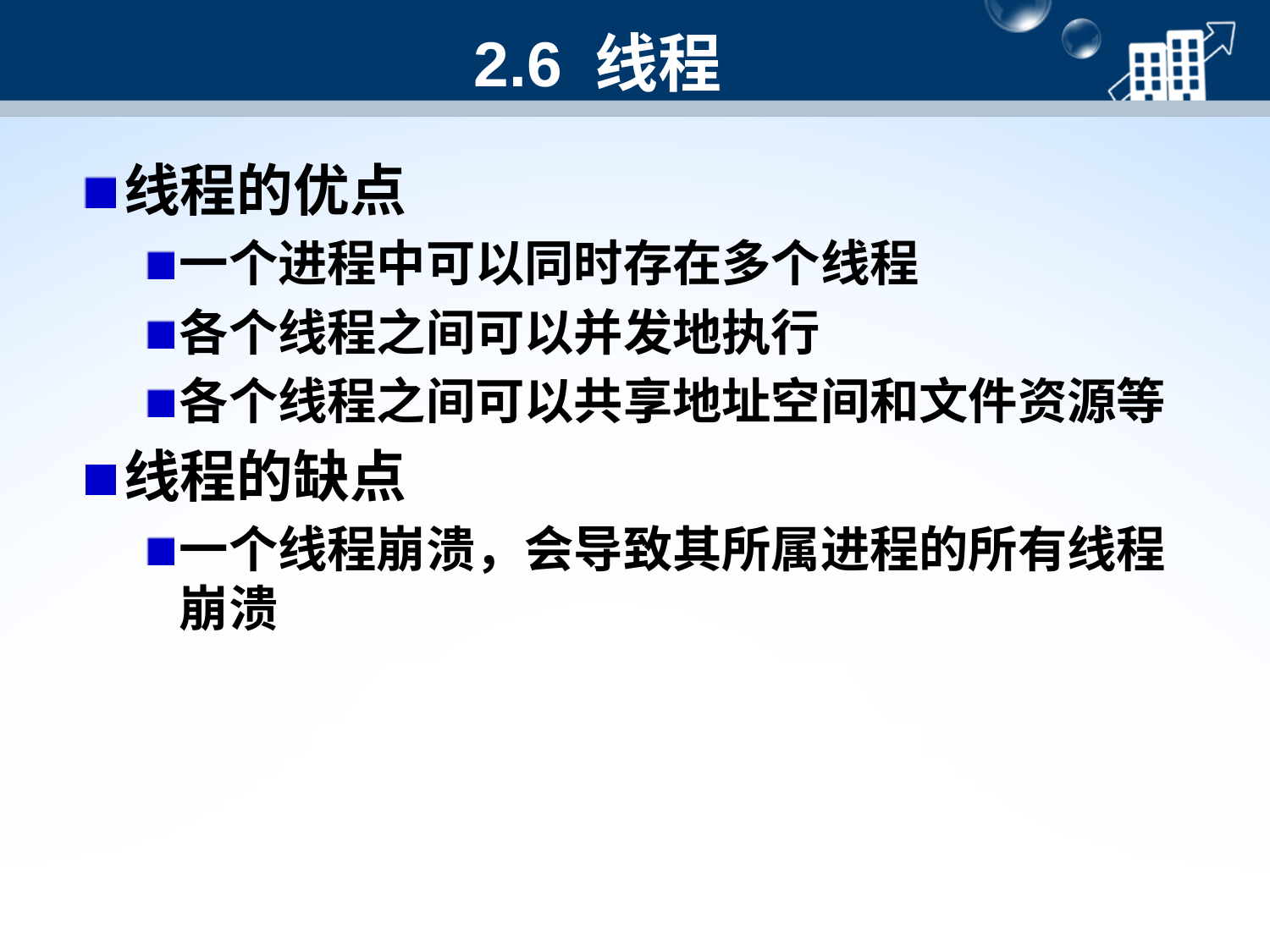

# 2.6 线程
线程的优点
一个进程中可以同时存在多个线程
各个线程之间可以并发地执行
各个线程之间可以共享地址空间和文件资源等
线程的缺点
一个线程崩溃，会导致其所属进程的所有线程崩溃